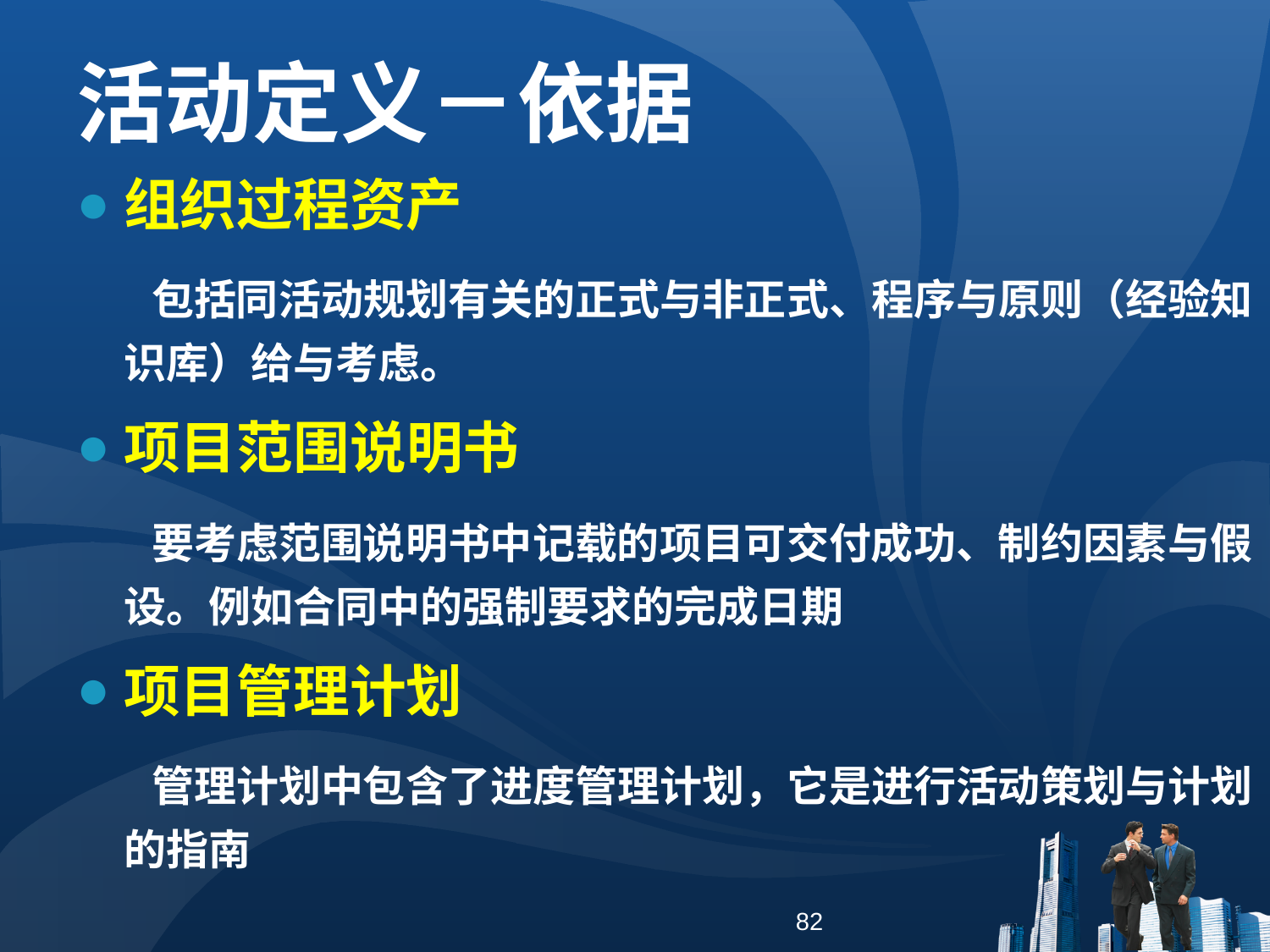

活动定义－依据
组织过程资产
     包括同活动规划有关的正式与非正式、程序与原则（经验知识库）给与考虑。
项目范围说明书
     要考虑范围说明书中记载的项目可交付成功、制约因素与假设。例如合同中的强制要求的完成日期
项目管理计划
     管理计划中包含了进度管理计划，它是进行活动策划与计划的指南
82